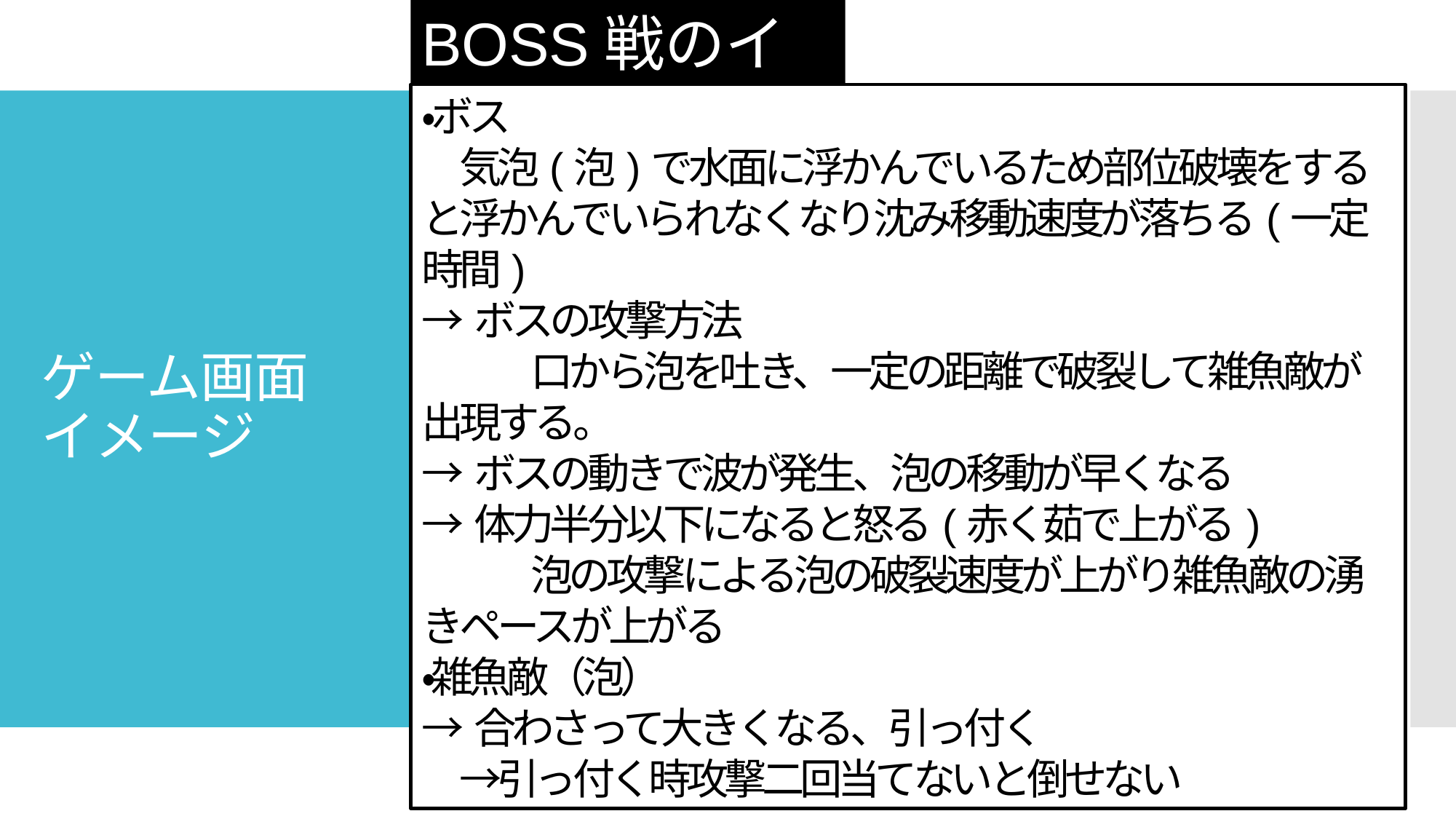

BOSS戦のイメージ
・ボス
　気泡(泡)で水面に浮かんでいるため部位破壊をすると浮かんでいられなくなり沈み移動速度が落ちる(一定時間)
→ボスの攻撃方法
	口から泡を吐き、一定の距離で破裂して雑魚敵が出現する。
→ボスの動きで波が発生、泡の移動が早くなる
→体力半分以下になると怒る(赤く茹で上がる)
	泡の攻撃による泡の破裂速度が上がり雑魚敵の湧きペースが上がる
・雑魚敵（泡）
→合わさって大きくなる、引っ付く
　→引っ付く時攻撃二回当てないと倒せない
# ゲーム画面 イメージ